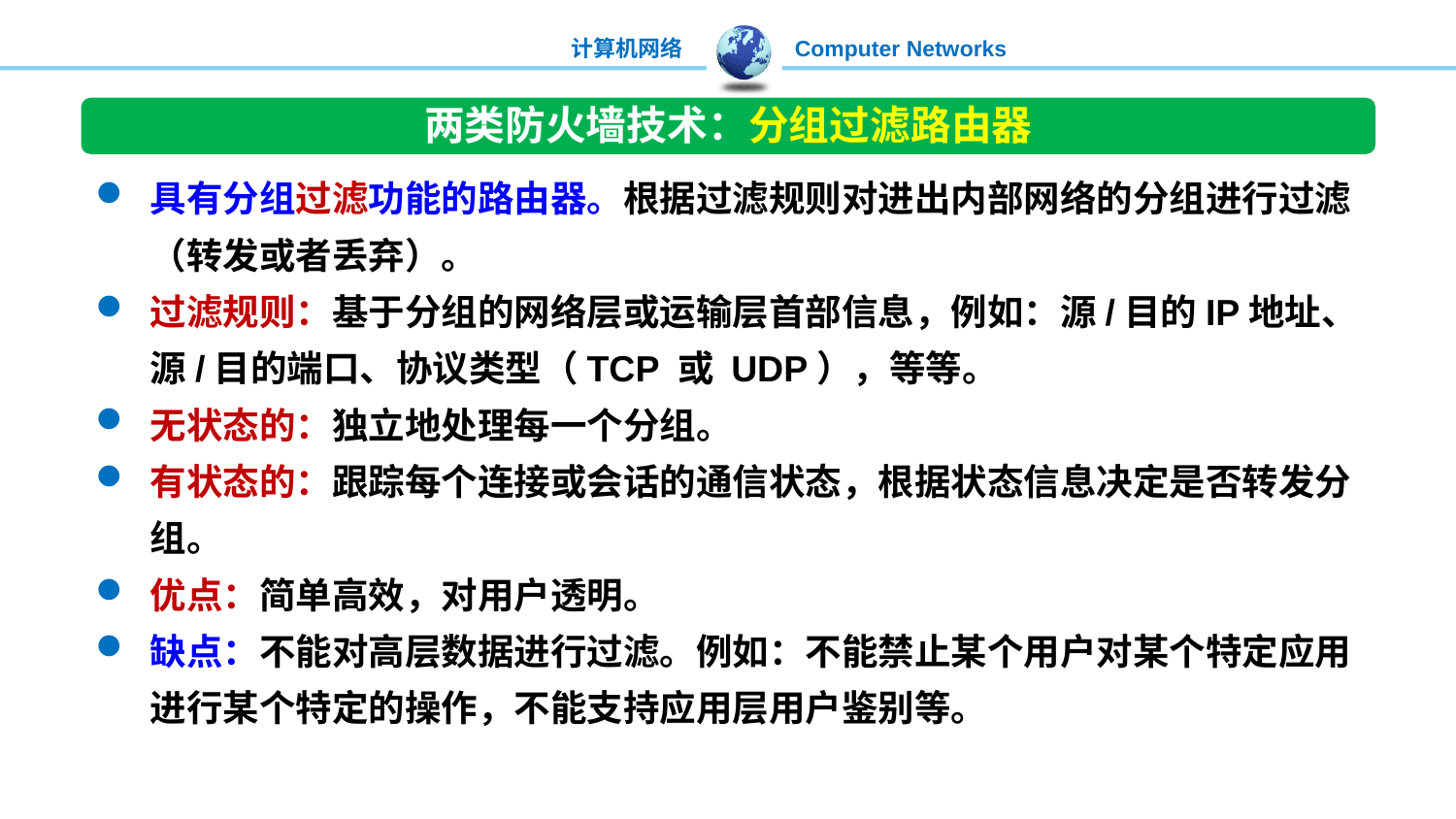

两类防火墙技术：分组过滤路由器

具有分组过滤功能的路由器。根据过滤规则对进出内部网络的分组进行过滤（转发或者丢弃）。
过滤规则：基于分组的网络层或运输层首部信息，例如：源/目的IP地址、源/目的端口、协议类型（TCP 或 UDP），等等。
无状态的：独立地处理每一个分组。
有状态的：跟踪每个连接或会话的通信状态，根据状态信息决定是否转发分组。
优点：简单高效，对用户透明。
缺点：不能对高层数据进行过滤。例如：不能禁止某个用户对某个特定应用进行某个特定的操作，不能支持应用层用户鉴别等。